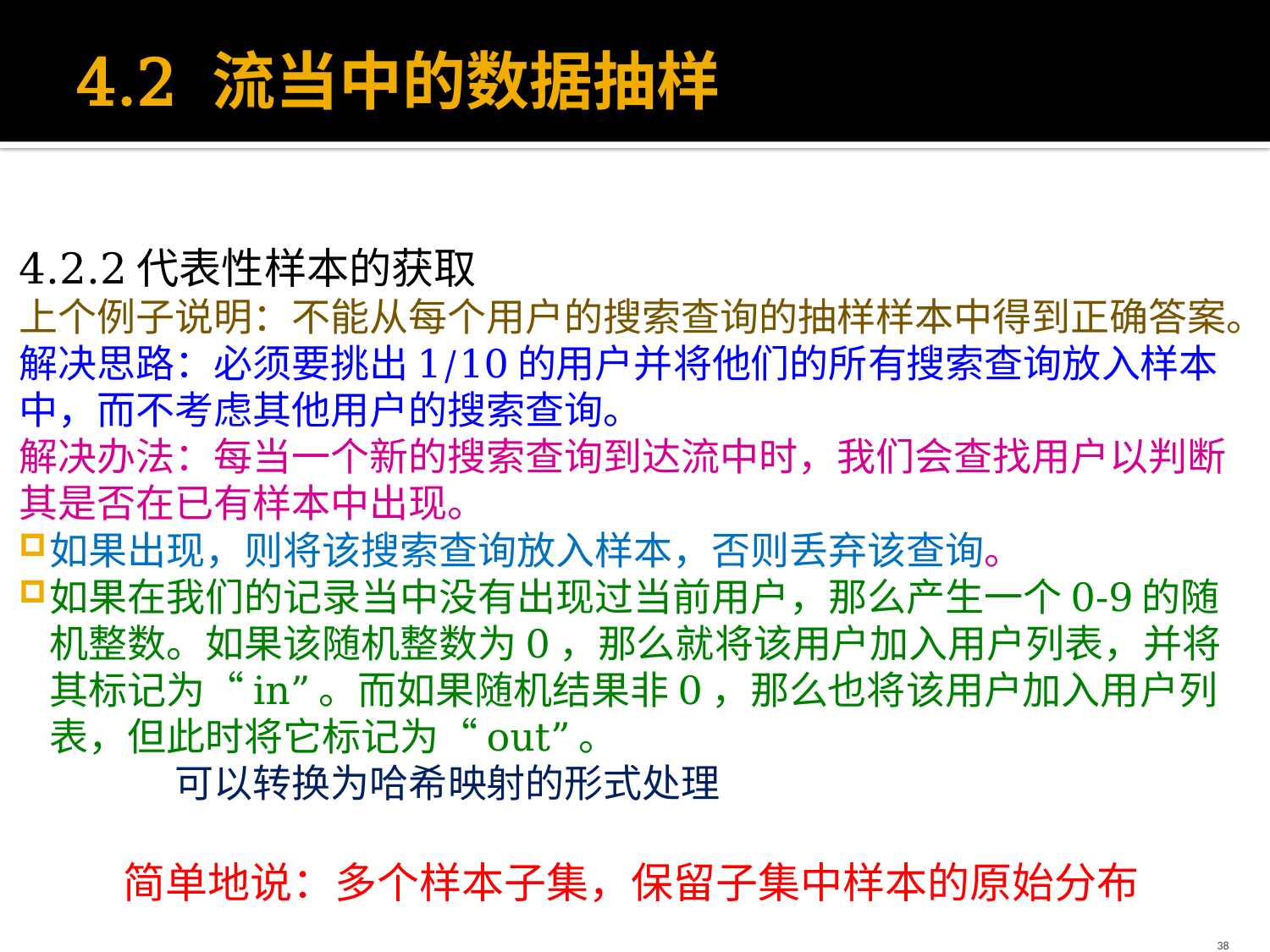

# 4.2 流当中的数据抽样
4.2.2代表性样本的获取
上个例子说明：不能从每个用户的搜索查询的抽样样本中得到正确答案。
解决思路：必须要挑出1/10的用户并将他们的所有搜索查询放入样本中，而不考虑其他用户的搜索查询。
解决办法：每当一个新的搜索查询到达流中时，我们会查找用户以判断其是否在已有样本中出现。
如果出现，则将该搜索查询放入样本，否则丢弃该查询。
如果在我们的记录当中没有出现过当前用户，那么产生一个0-9的随机整数。如果该随机整数为0，那么就将该用户加入用户列表，并将其标记为“in”。而如果随机结果非0，那么也将该用户加入用户列表，但此时将它标记为“out”。
                 可以转换为哈希映射的形式处理
简单地说：多个样本子集，保留子集中样本的原始分布
38